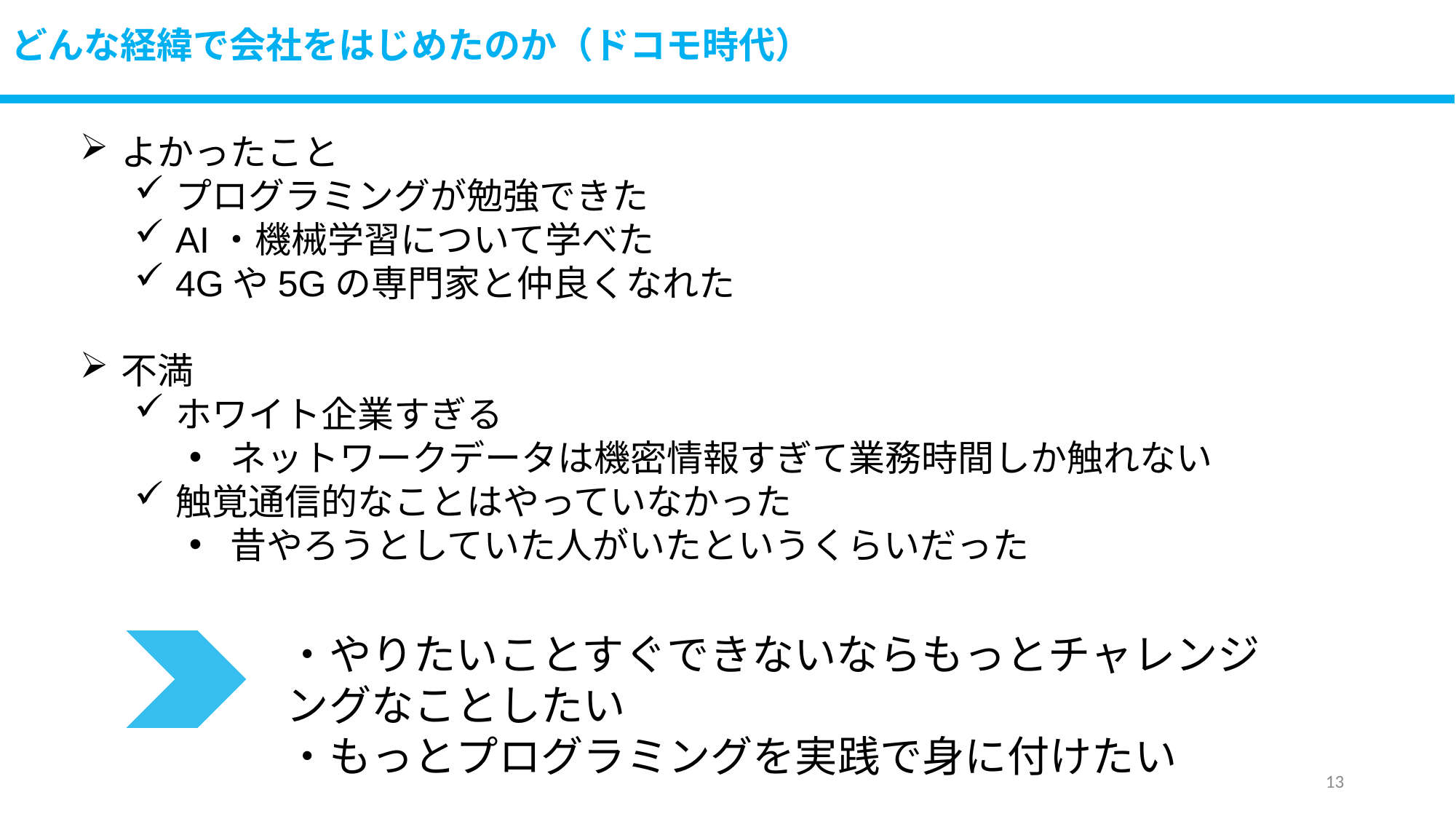

# どんな経緯で会社をはじめたのか（ドコモ時代）
よかったこと
プログラミングが勉強できた
AI・機械学習について学べた
4Gや5Gの専門家と仲良くなれた

不満
ホワイト企業すぎる
ネットワークデータは機密情報すぎて業務時間しか触れない
触覚通信的なことはやっていなかった
昔やろうとしていた人がいたというくらいだった
・やりたいことすぐできないならもっとチャレンジングなことしたい
・もっとプログラミングを実践で身に付けたい

13